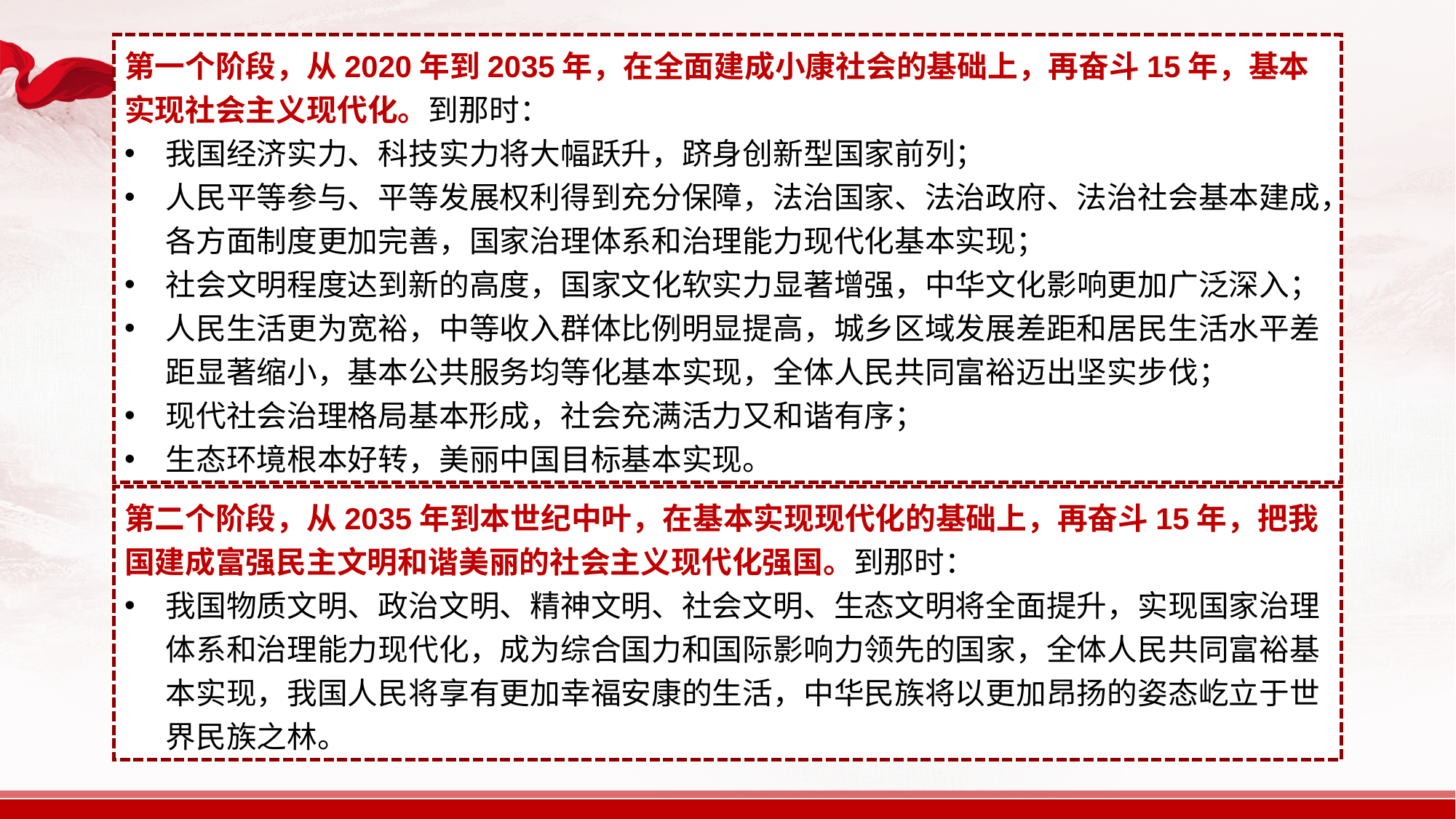

第一个阶段，从2020年到2035年，在全面建成小康社会的基础上，再奋斗15年，基本实现社会主义现代化。到那时：
我国经济实力、科技实力将大幅跃升，跻身创新型国家前列；
人民平等参与、平等发展权利得到充分保障，法治国家、法治政府、法治社会基本建成，各方面制度更加完善，国家治理体系和治理能力现代化基本实现；
社会文明程度达到新的高度，国家文化软实力显著增强，中华文化影响更加广泛深入；
人民生活更为宽裕，中等收入群体比例明显提高，城乡区域发展差距和居民生活水平差距显著缩小，基本公共服务均等化基本实现，全体人民共同富裕迈出坚实步伐；
现代社会治理格局基本形成，社会充满活力又和谐有序；
生态环境根本好转，美丽中国目标基本实现。
第二个阶段，从2035年到本世纪中叶，在基本实现现代化的基础上，再奋斗15年，把我国建成富强民主文明和谐美丽的社会主义现代化强国。到那时：
我国物质文明、政治文明、精神文明、社会文明、生态文明将全面提升，实现国家治理体系和治理能力现代化，成为综合国力和国际影响力领先的国家，全体人民共同富裕基本实现，我国人民将享有更加幸福安康的生活，中华民族将以更加昂扬的姿态屹立于世界民族之林。